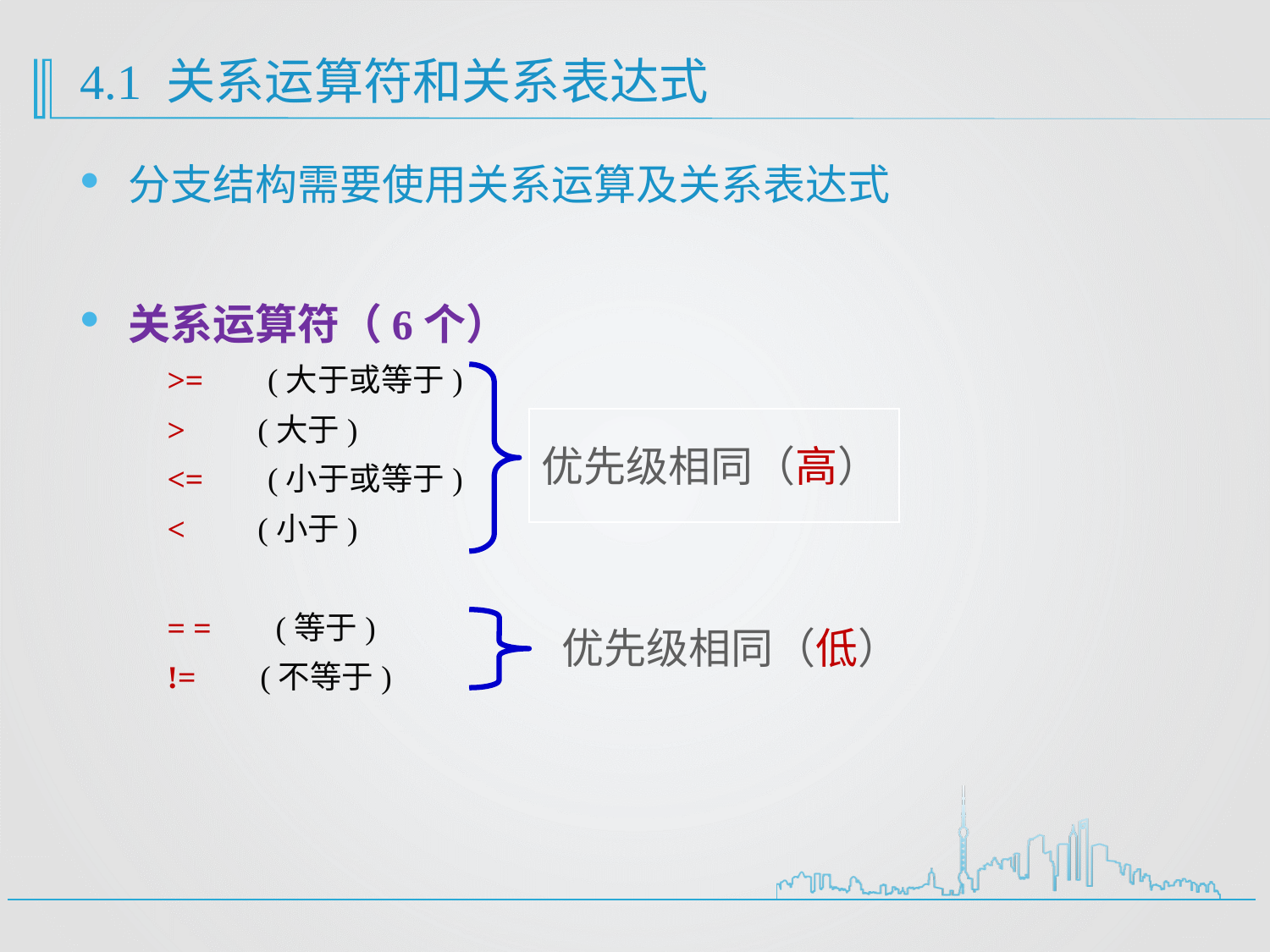

# 4.1 关系运算符和关系表达式
分支结构需要使用关系运算及关系表达式

关系运算符（6个）
>=        (大于或等于)
>         (大于)
<=        (小于或等于)
<         (小于)

= =        (等于)
!=        (不等于)

优先级相同（高）
优先级相同（低）